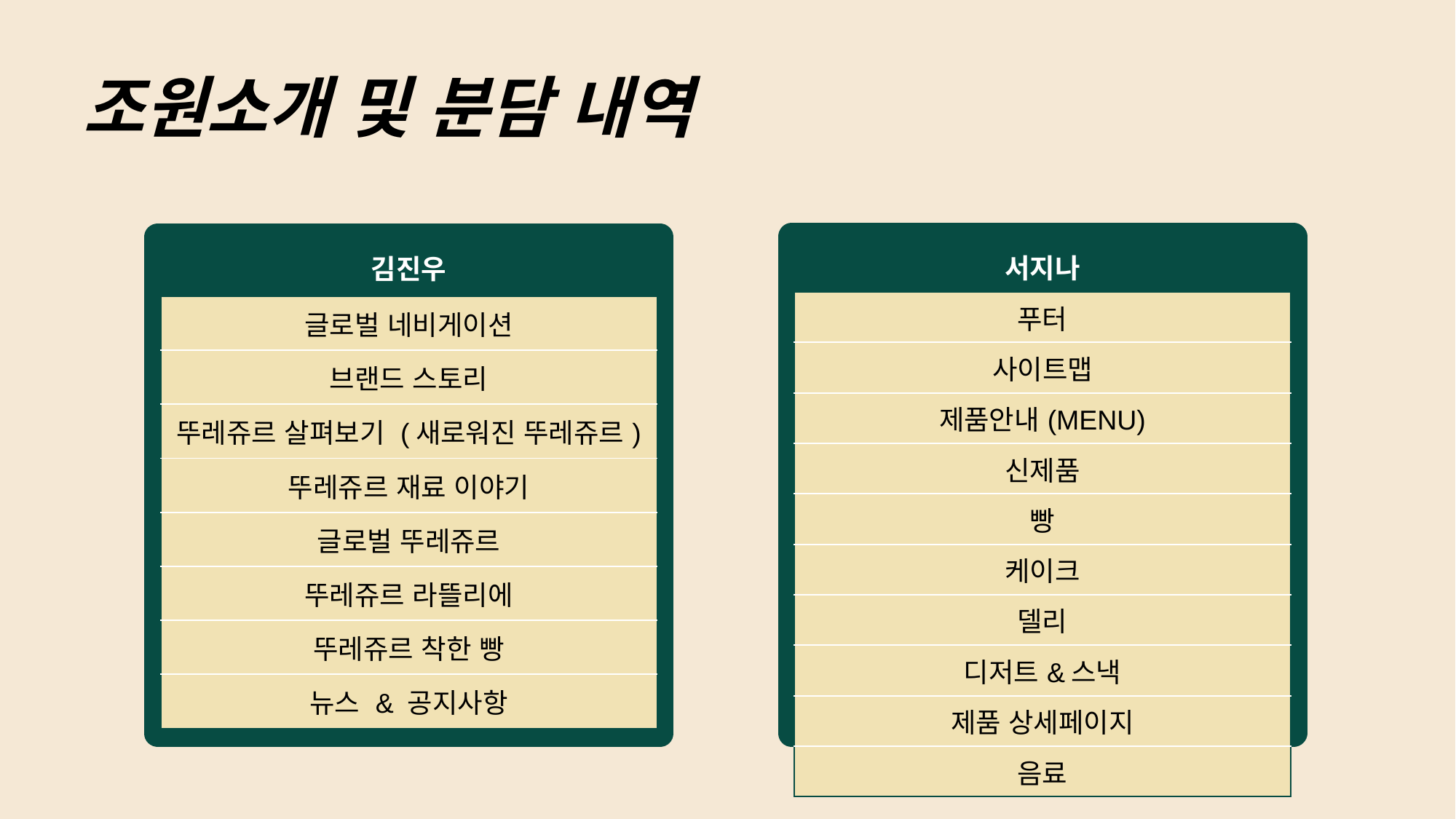

# 조원소개 및 분담 내역

| 서지나 |
| --- |
| 푸터 |
| 사이트맵 |
| 제품안내(MENU) |
| 신제품 |
| 빵 |
| 케이크 |
| 델리 |
| 디저트&스낵 |
| 제품 상세페이지 |
| 음료 |
| 김진우 |
| --- |
| 글로벌 네비게이션 |
| 브랜드 스토리 |
| 뚜레쥬르 살펴보기 (새로워진 뚜레쥬르) |
| 뚜레쥬르 재료 이야기 |
| 글로벌 뚜레쥬르 |
| 뚜레쥬르 라뜰리에 |
| 뚜레쥬르 착한 빵 |
| 뉴스 & 공지사항 |